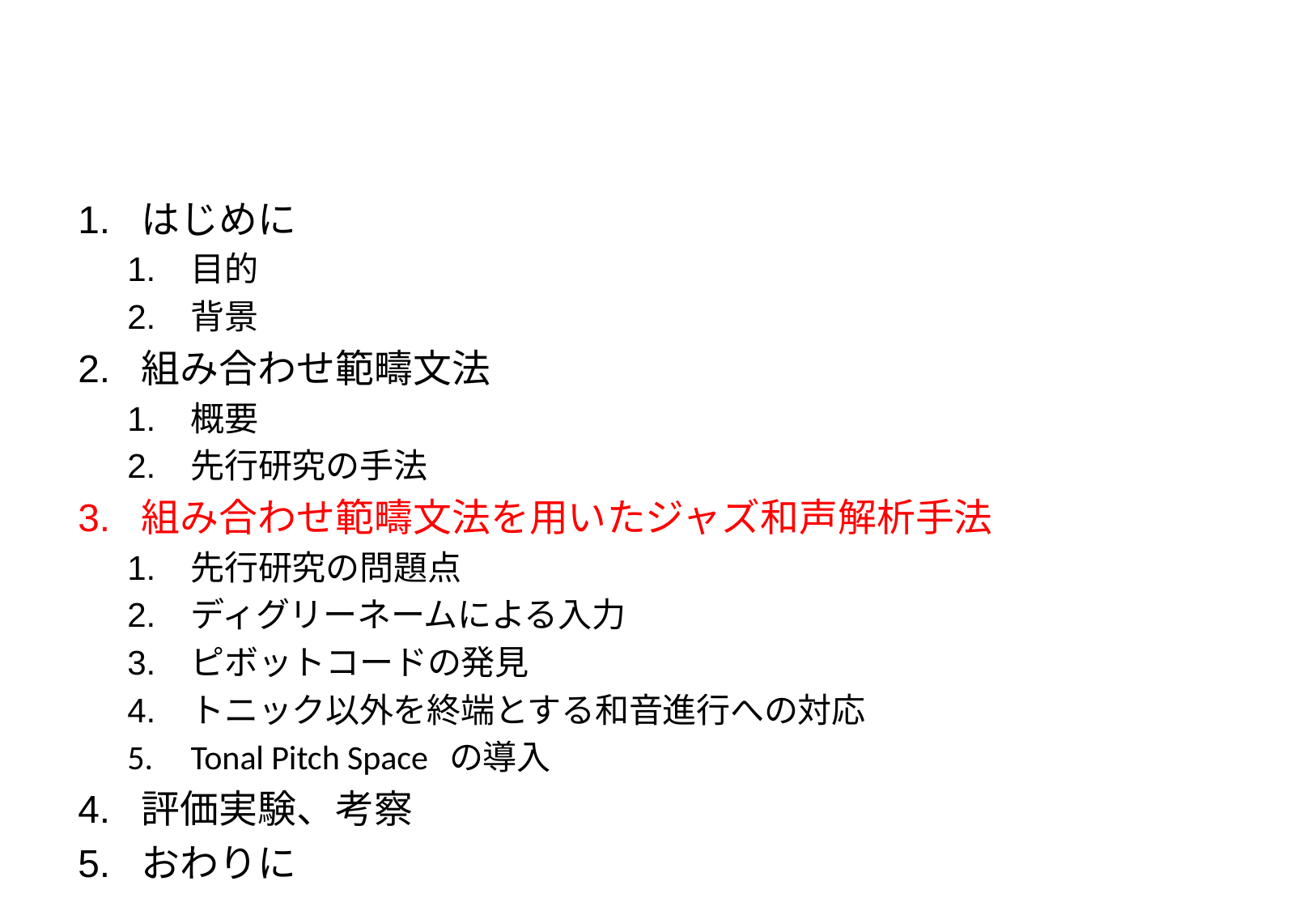

#
はじめに
目的
背景
組み合わせ範疇文法
概要
先行研究の手法
組み合わせ範疇文法を用いたジャズ和声解析手法
先行研究の問題点
ディグリーネームによる入力
ピボットコードの発見
トニック以外を終端とする和音進行への対応
Tonal Pitch Space  の導入
評価実験、考察
おわりに